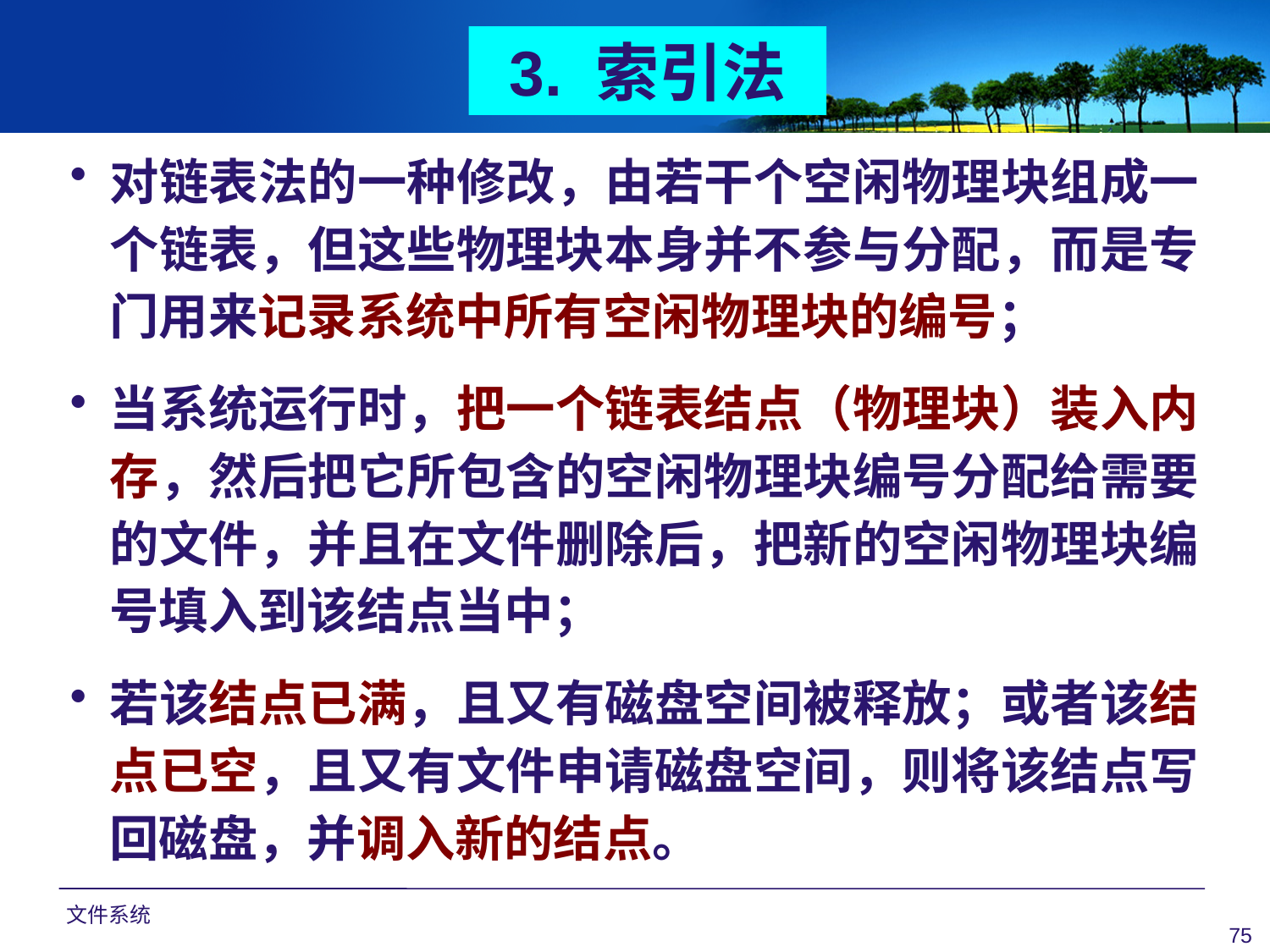

3. 索引法
对链表法的一种修改，由若干个空闲物理块组成一个链表，但这些物理块本身并不参与分配，而是专门用来记录系统中所有空闲物理块的编号；
当系统运行时，把一个链表结点（物理块）装入内存，然后把它所包含的空闲物理块编号分配给需要的文件，并且在文件删除后，把新的空闲物理块编号填入到该结点当中；
若该结点已满，且又有磁盘空间被释放；或者该结点已空，且又有文件申请磁盘空间，则将该结点写回磁盘，并调入新的结点。
文件系统
75